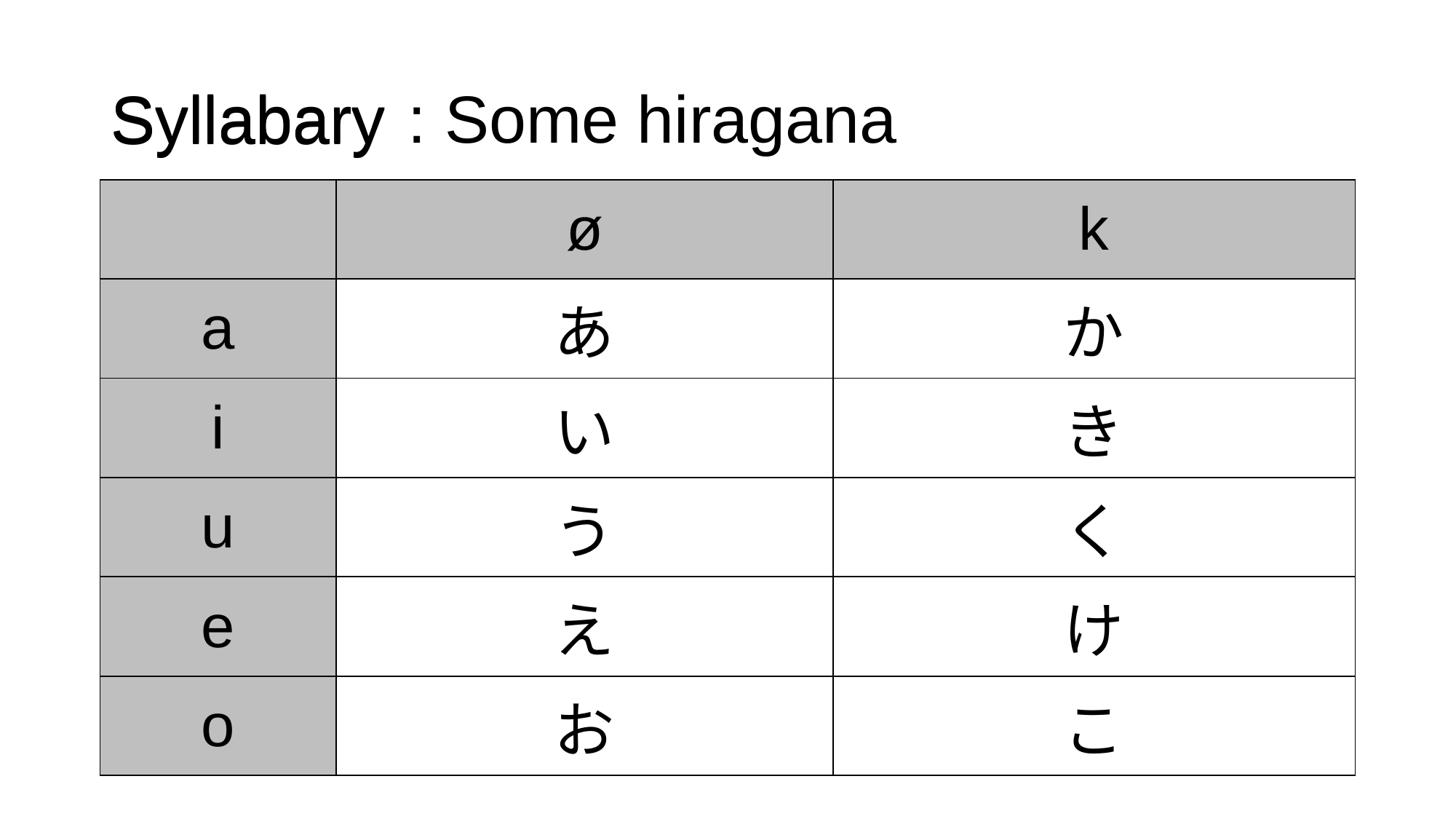

# Syllabary
Syllabary
 : Some hiragana
|  | ø | k |
| --- | --- | --- |
| a | あ | か |
| i | い | き |
| u | う | く |
| e | え | け |
| o | お | こ |
Ideograms
Words
Grammar
Reading